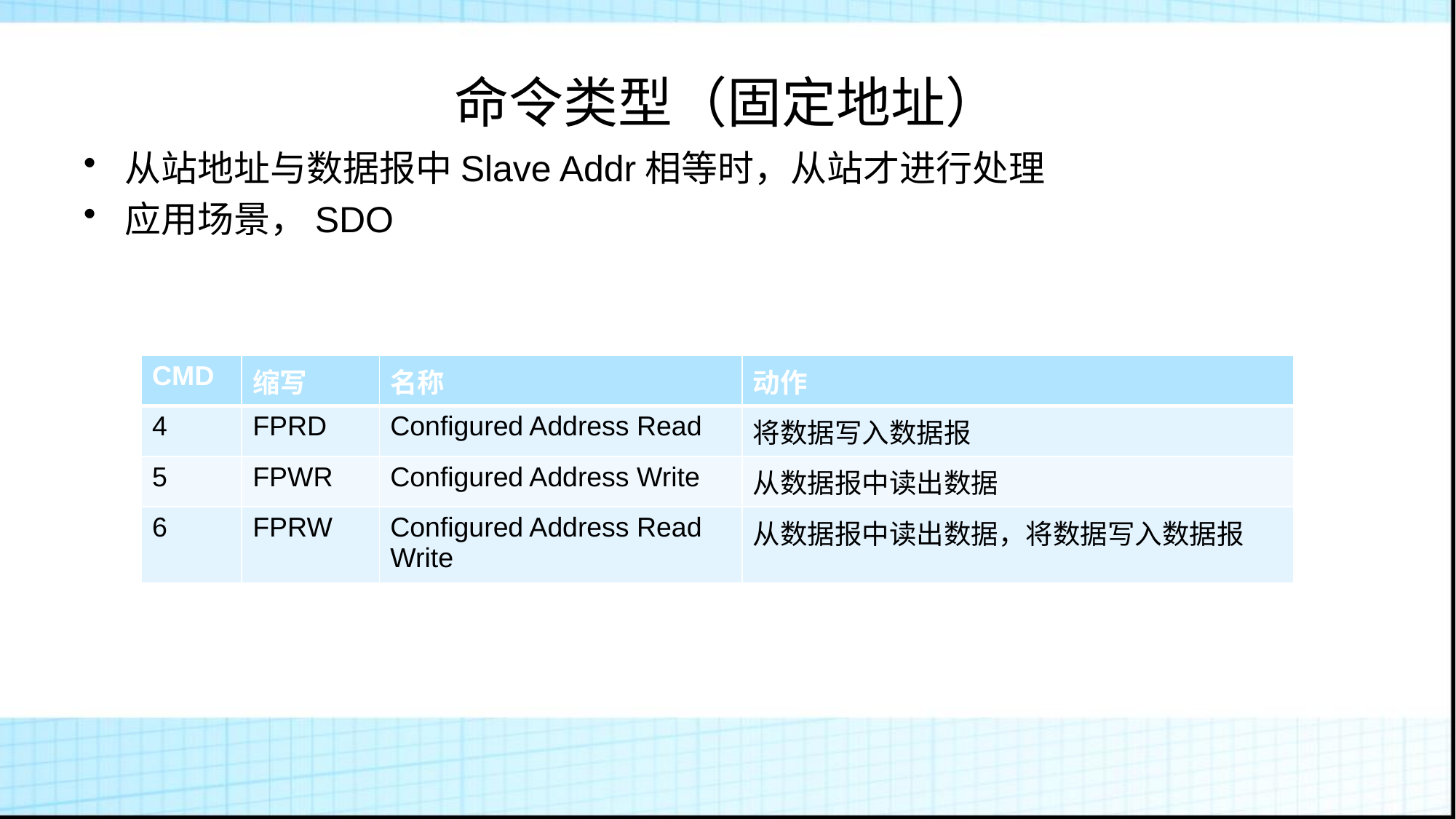

# 命令类型（固定地址）
从站地址与数据报中Slave Addr相等时，从站才进行处理
应用场景，SDO
| CMD | 缩写 | 名称 | 动作 |
| --- | --- | --- | --- |
| 4 | FPRD | Configured Address Read | 将数据写入数据报 |
| 5 | FPWR | Configured Address Write | 从数据报中读出数据 |
| 6 | FPRW | Configured Address Read Write | 从数据报中读出数据，将数据写入数据报 |